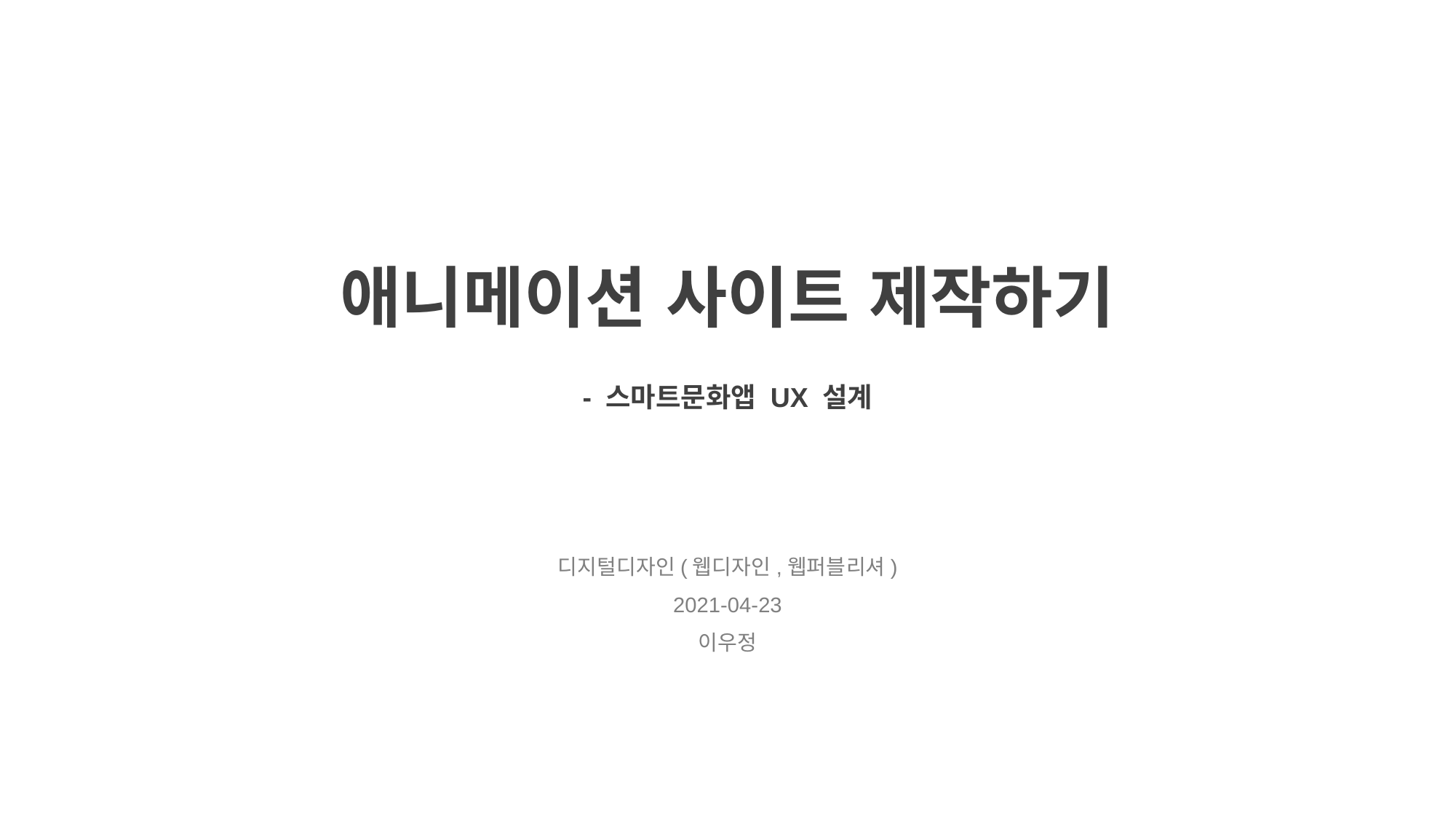

# 애니메이션 사이트 제작하기
- 스마트문화앱 UX 설계
디지털디자인(웹디자인,웹퍼블리셔)
2021-04-23
이우정